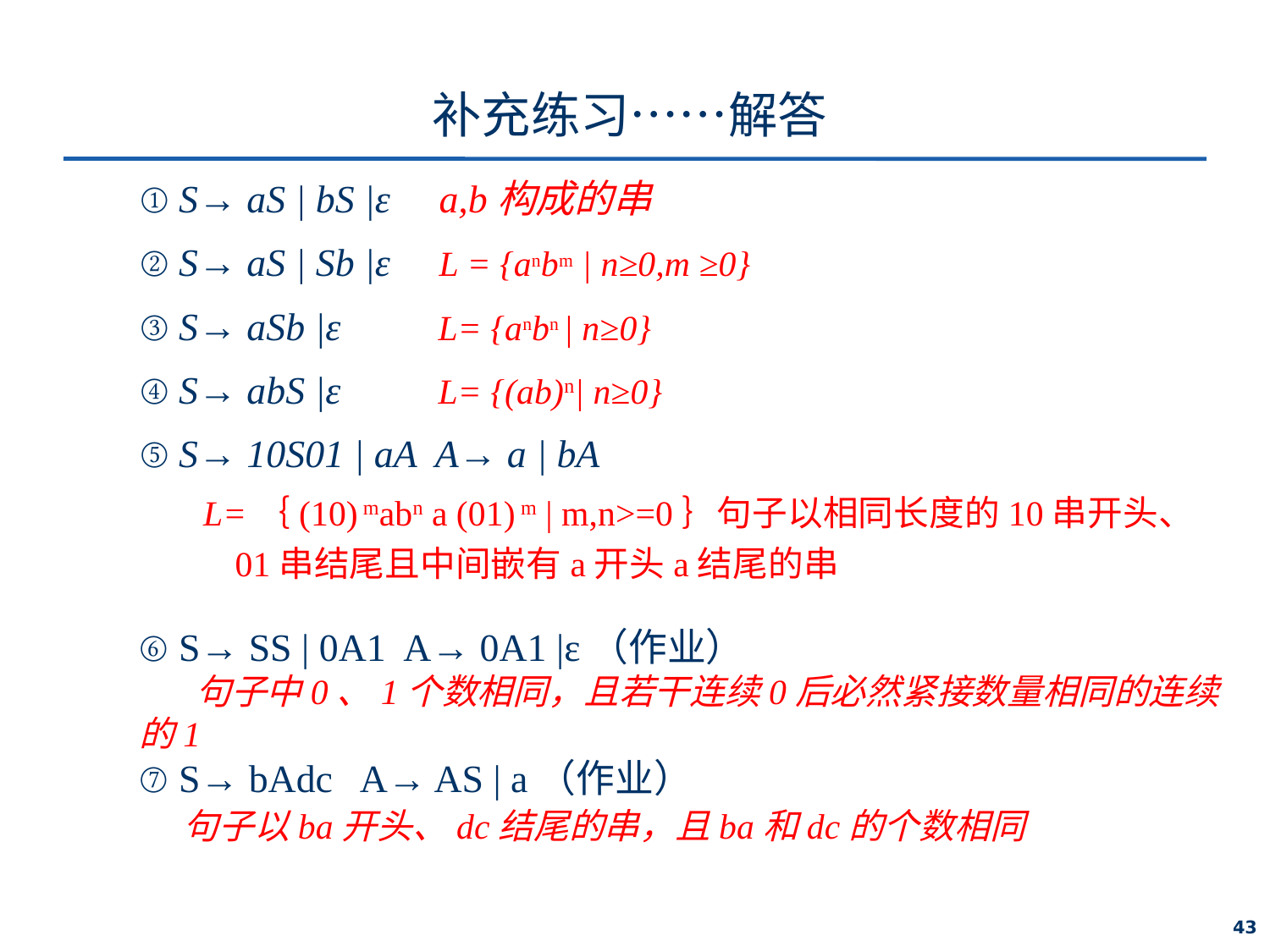

# 补充练习……解答
① S→ aS | bS |ε     a,b构成的串
② S→ aS | Sb |ε     L = {anbm | n≥0,m ≥0}
③ S→ aSb |ε          L= {anbn | n≥0}
④ S→ abS |ε          L= {(ab)n| n≥0}
⑤ S→ 10S01 | aA  A→ a | bA
L=｛(10) mabn a (01) m | m,n>=0｝句子以相同长度的10串开头、01串结尾且中间嵌有a开头a结尾的串
⑥ S→ SS | 0A1  A→ 0A1 |ε（作业）
      句子中0、1个数相同，且若干连续0后必然紧接数量相同的连续的1
⑦ S→ bAdc   A→ AS | a（作业）
    句子以ba开头、dc结尾的串，且ba和dc的个数相同
43